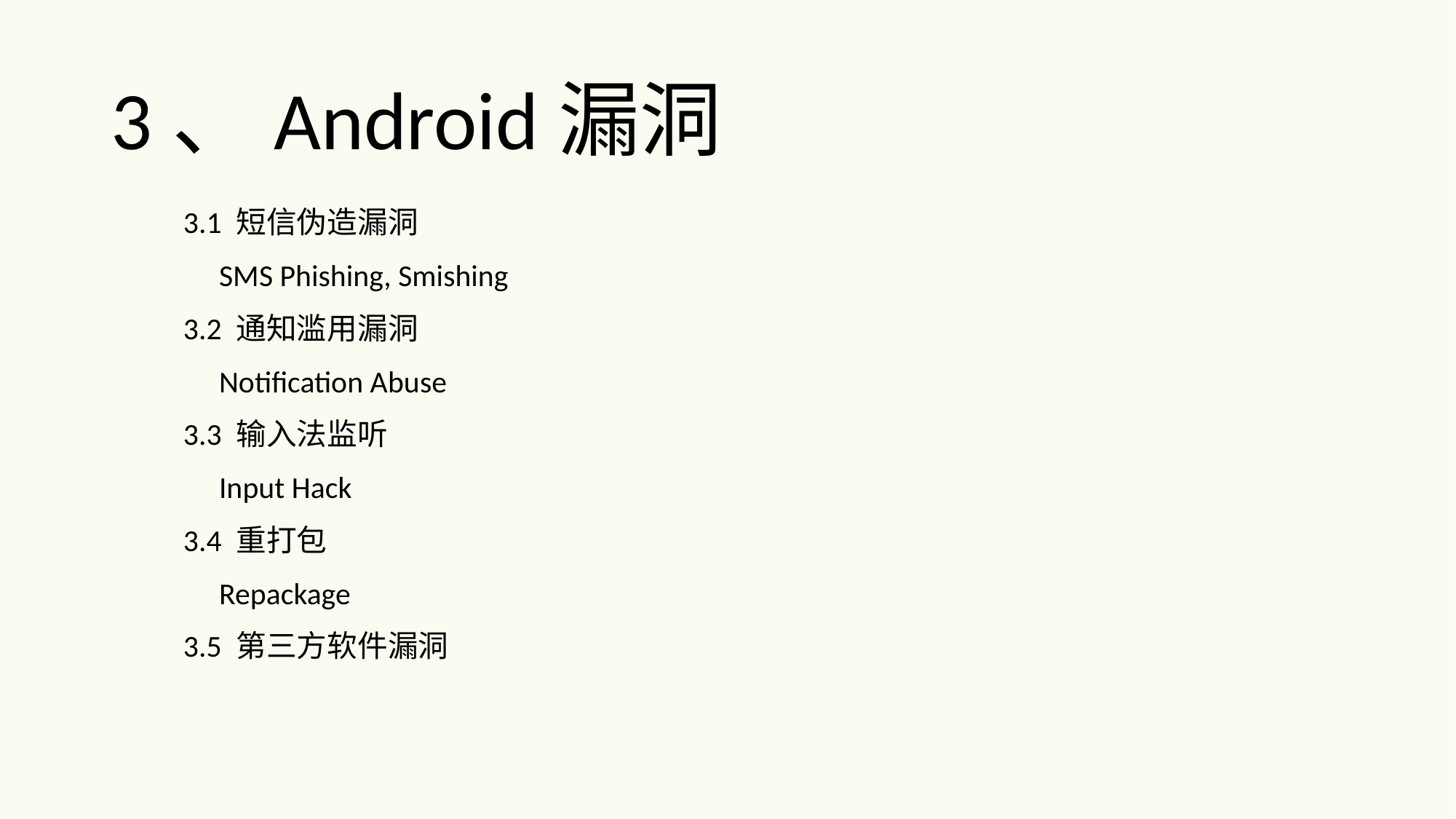

# 3、Android漏洞
3.1 短信伪造漏洞
    SMS Phishing, Smishing
3.2 通知滥用漏洞
    Notification Abuse
3.3 输入法监听
    Input Hack
3.4 重打包
    Repackage
3.5 第三方软件漏洞